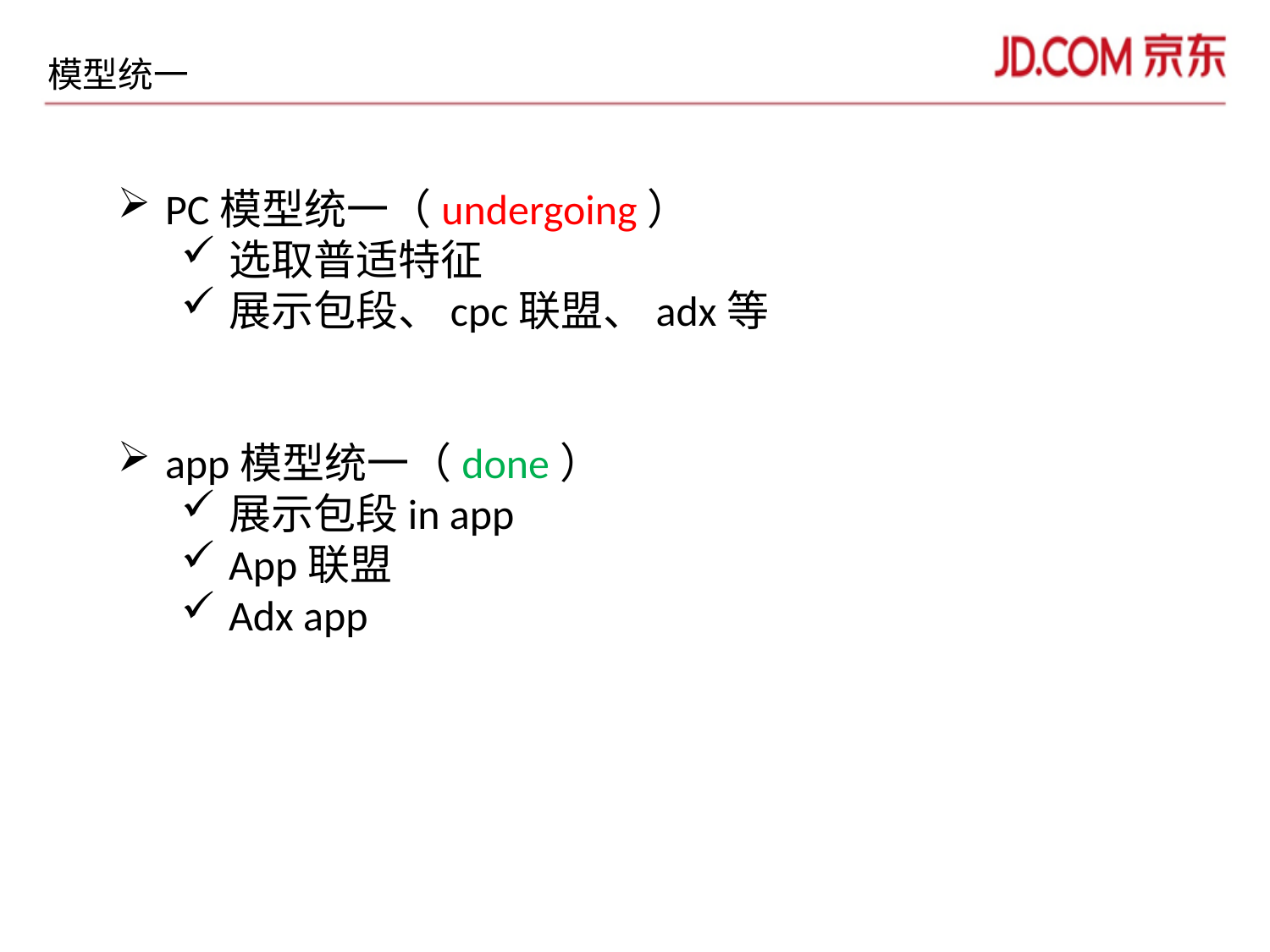

模型统一
PC模型统一（undergoing）
选取普适特征
展示包段、cpc联盟、adx等

app模型统一（done）
展示包段in app
App联盟
Adx app